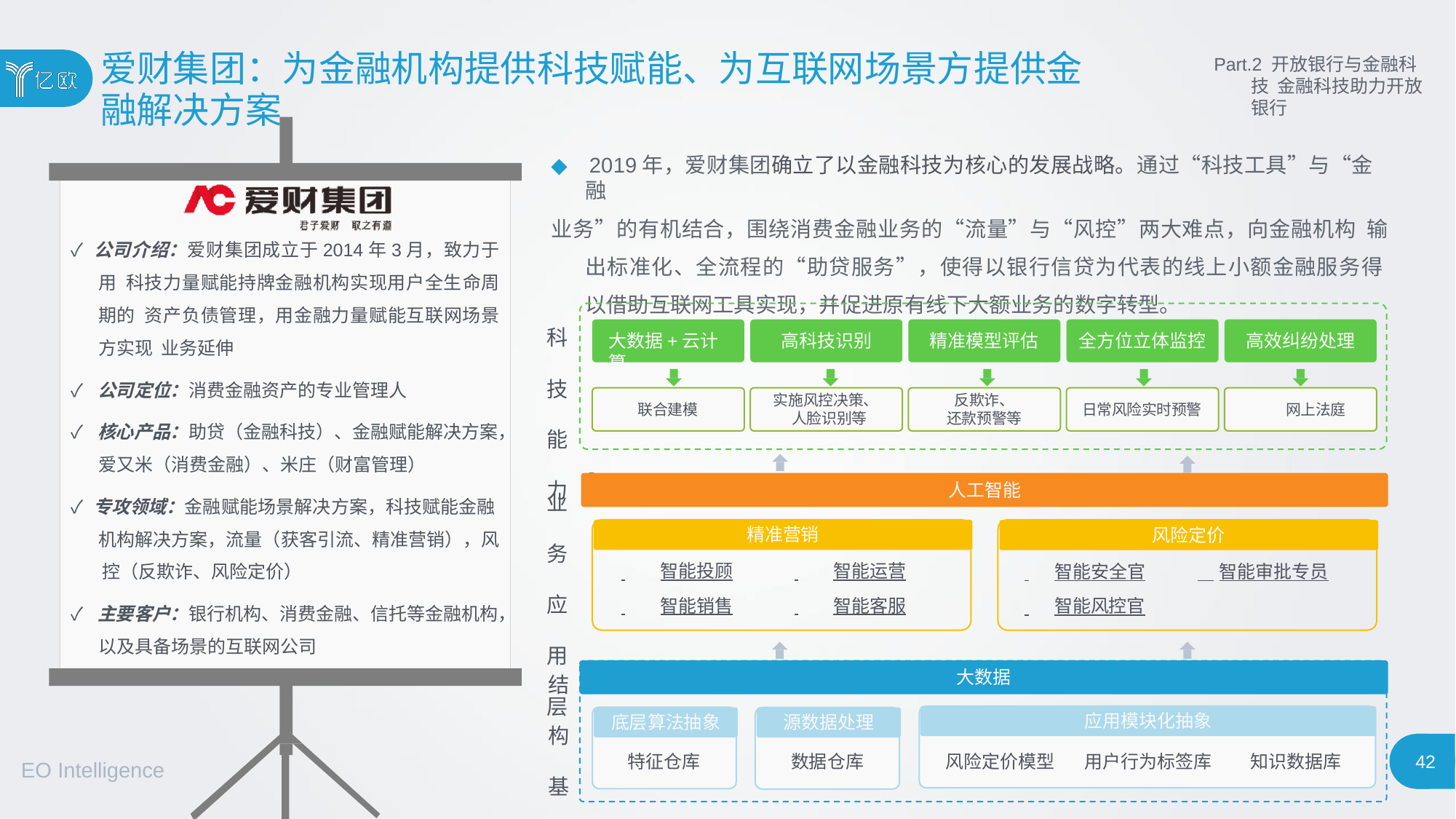

# 爱财集团：为金融机构提供科技赋能、为互联网场景方提供金
融解决方案
Part.2 开放银行与金融科技  金融科技助力开放银行

◆ 2019年，爱财集团确立了以金融科技为核心的发展战略。通过“科技工具”与“金融
业务”的有机结合，围绕消费金融业务的“流量”与“风控”两大难点，向金融机构  输出标准化、全流程的“助贷服务”，使得以银行信贷为代表的线上小额金融服务得  以借助互联网工具实现，并促进原有线下大额业务的数字转型。

✓ 公司介绍：爱财集团成立于2014年3月，致力于用  科技力量赋能持牌金融机构实现用户全生命周期的  资产负债管理，用金融力量赋能互联网场景方实现  业务延伸

科  技  能  力
大数据+云计算
高科技识别
精准模型评估
全方位立体监控
高效纠纷处理

✓  公司定位：消费金融资产的专业管理人

实施风控决策、  人脸识别等
反欺诈、  还款预警等
联合建模
日常风险实时预警	网上法庭
✓  核心产品：助贷（金融科技）、金融赋能解决方案，
爱又米（消费金融）、米庄（财富管理）

人工智能
✓ 专攻领域：金融赋能场景解决方案，科技赋能金融  机构解决方案，流量（获客引流、精准营销），风  控（反欺诈、风险定价）
业  务  应  用  层

精准营销
风险定价
 	智能投顾
 	智能运营
 	智能安全官
    智能审批专员
 	智能销售
 	智能客服
 	智能风控官
✓  主要客户：银行机构、消费金融、信托等金融机构，
以及具备场景的互联网公司

大数据

结  构  基  础  层

应用模块化抽象
底层算法抽象
源数据处理

风险定价模型	用户行为标签库
知识数据库
特征仓库
数据仓库
42
EO Intelligence